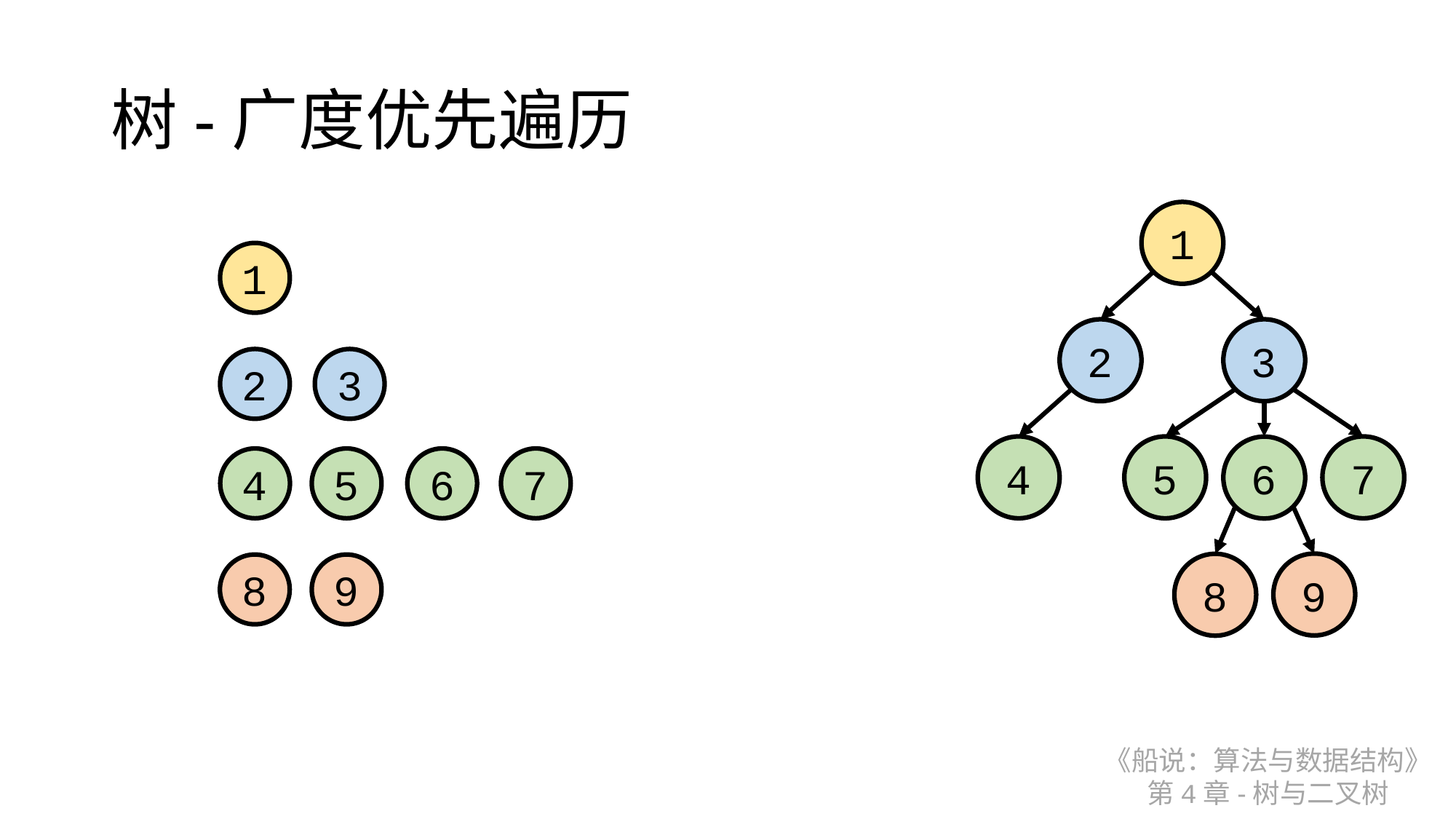

# 树-广度优先遍历
1
1
2
3
2
3
4
5
7
6
4
5
6
7
9
8
8
9